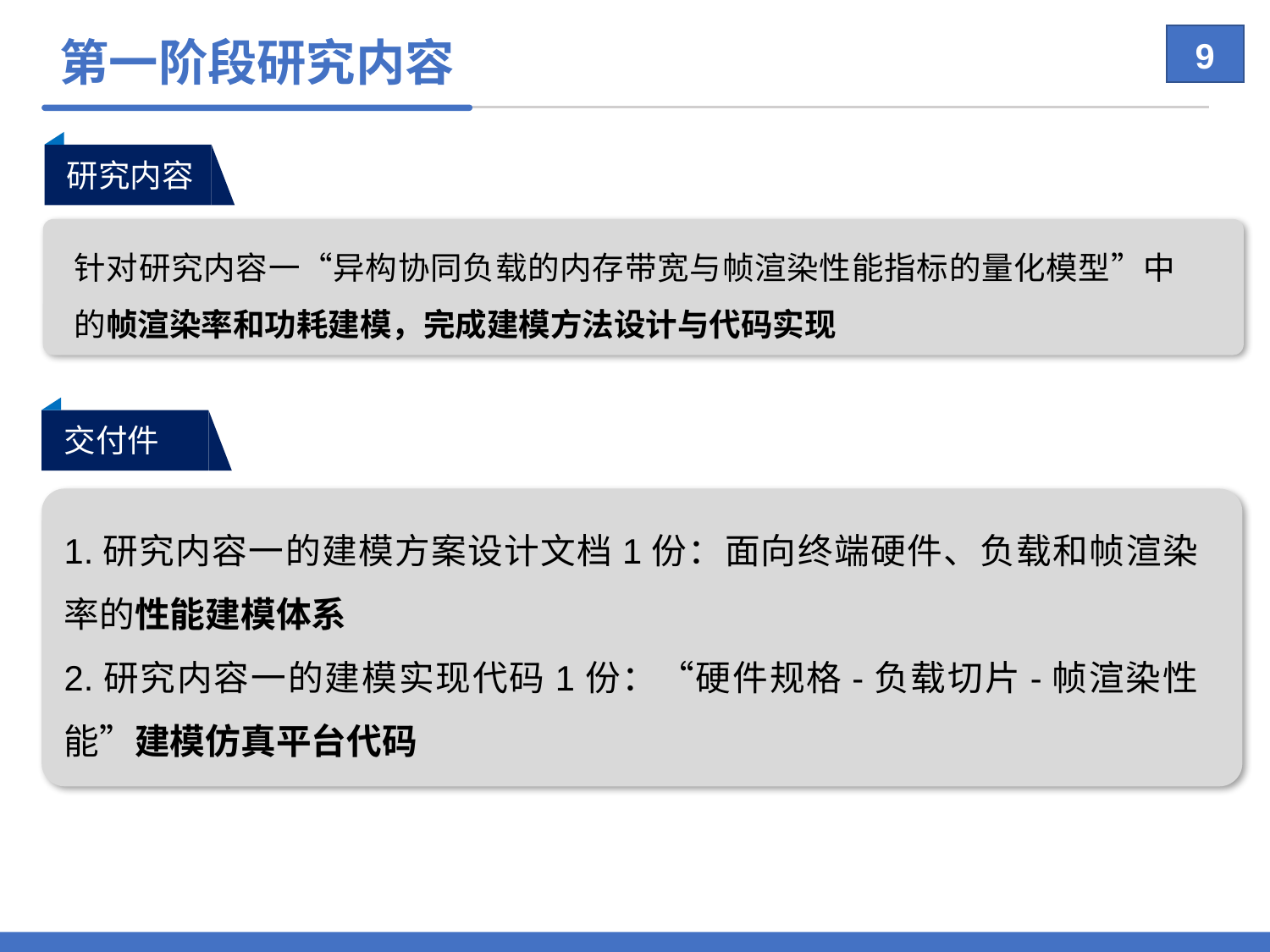

第一阶段研究内容

9

研究内容

针对研究内容一“异构协同负载的内存带宽与帧渲染性能指标的量化模型”中的帧渲染率和功耗建模，完成建模方法设计与代码实现

交付件

1.研究内容一的建模方案设计文档1份：面向终端硬件、负载和帧渲染率的性能建模体系
2.研究内容一的建模实现代码1份：“硬件规格-负载切片-帧渲染性能”建模仿真平台代码